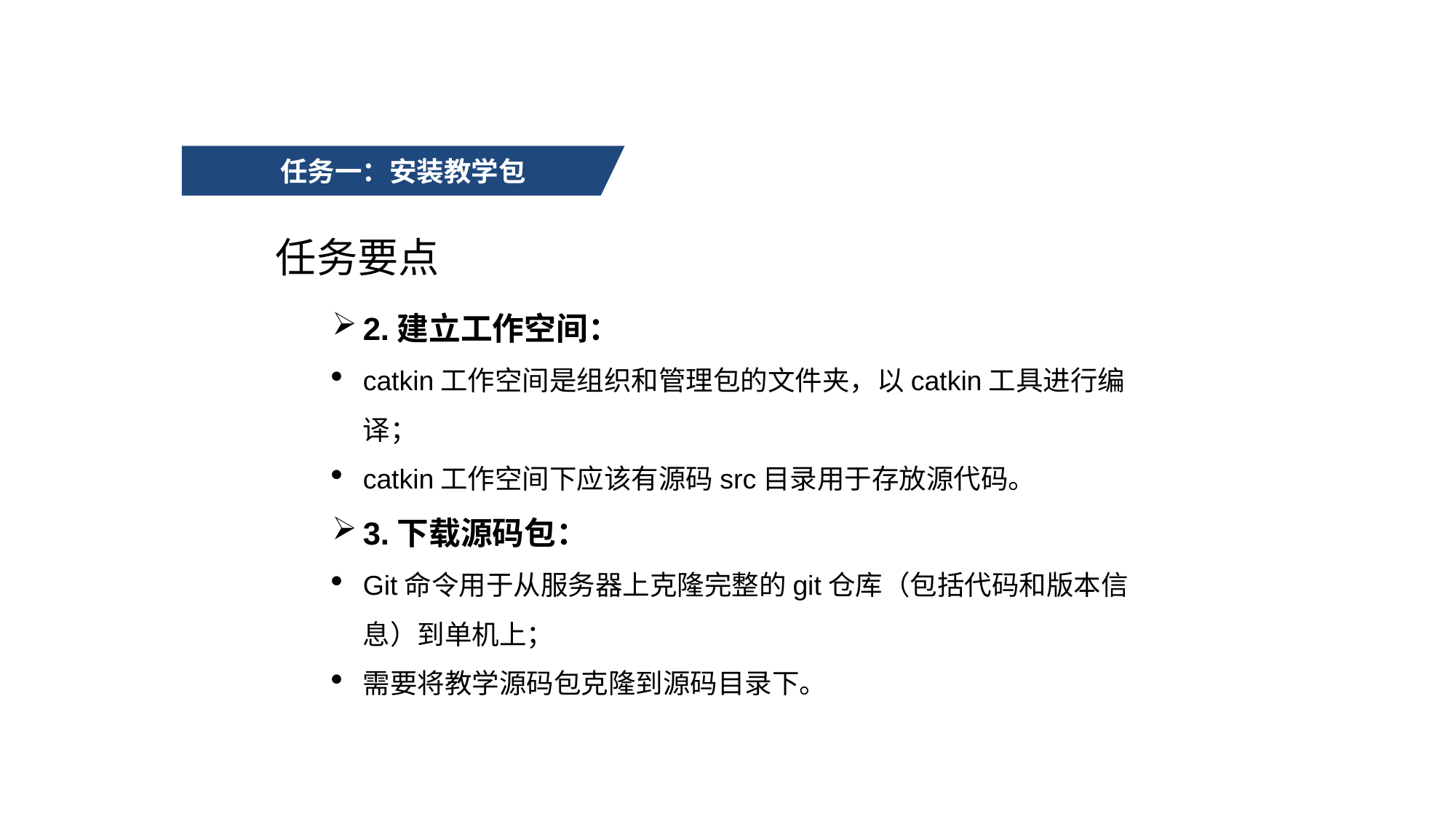

任务一：安装教学包
任务要点
2.建立工作空间：
catkin工作空间是组织和管理包的文件夹，以catkin工具进行编译；
catkin工作空间下应该有源码src目录用于存放源代码。
3.下载源码包：
Git命令用于从服务器上克隆完整的git仓库（包括代码和版本信息）到单机上；
需要将教学源码包克隆到源码目录下。